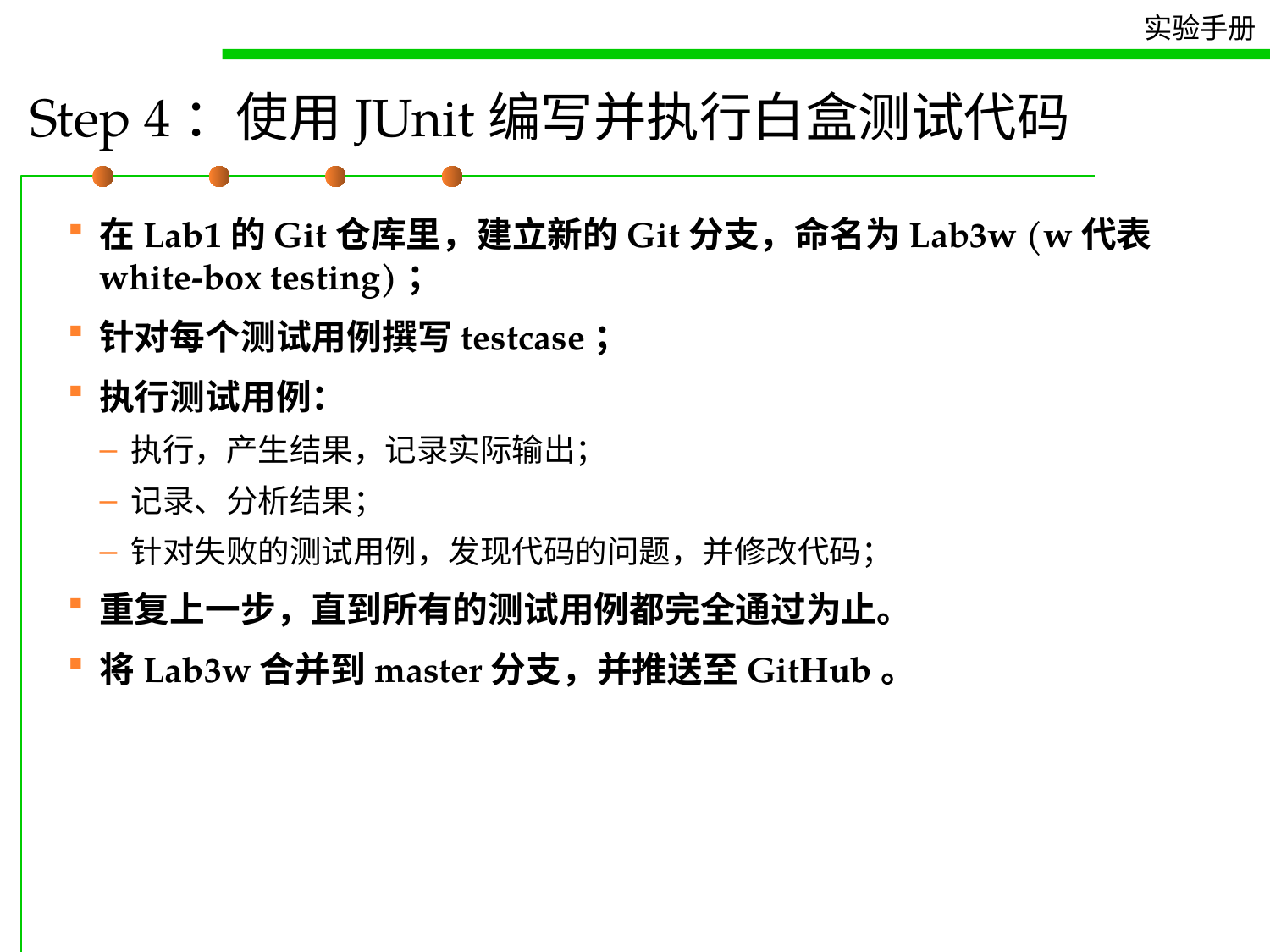

# Step 4：使用JUnit编写并执行白盒测试代码
在Lab1的Git仓库里，建立新的Git分支，命名为Lab3w (w代表white-box testing)；
针对每个测试用例撰写testcase；
执行测试用例：
执行，产生结果，记录实际输出；
记录、分析结果；
针对失败的测试用例，发现代码的问题，并修改代码；
重复上一步，直到所有的测试用例都完全通过为止。
将Lab3w合并到master分支，并推送至GitHub。